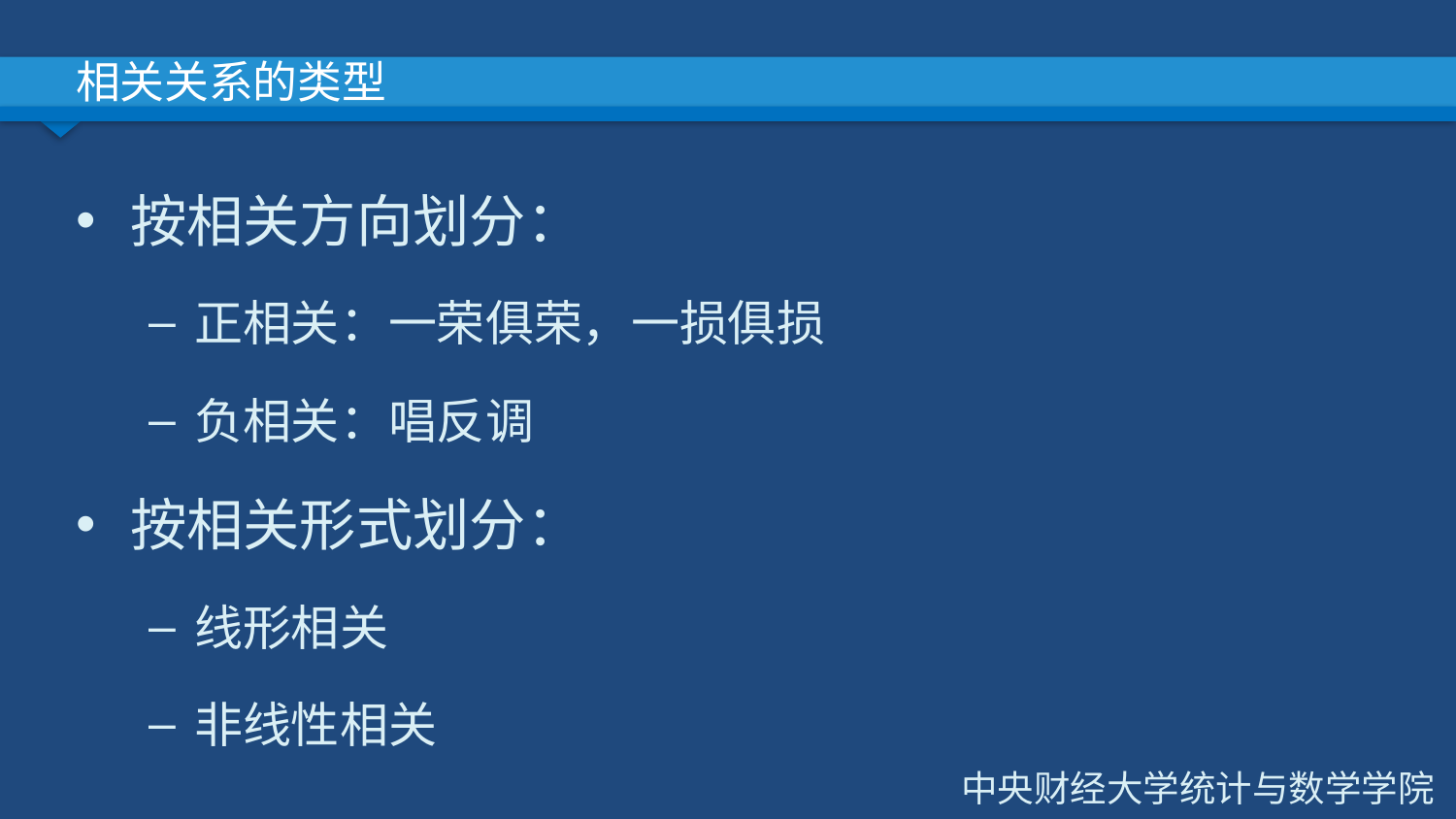

# 相关关系的类型
按相关方向划分：
正相关：一荣俱荣，一损俱损
负相关：唱反调
按相关形式划分：
线形相关
非线性相关